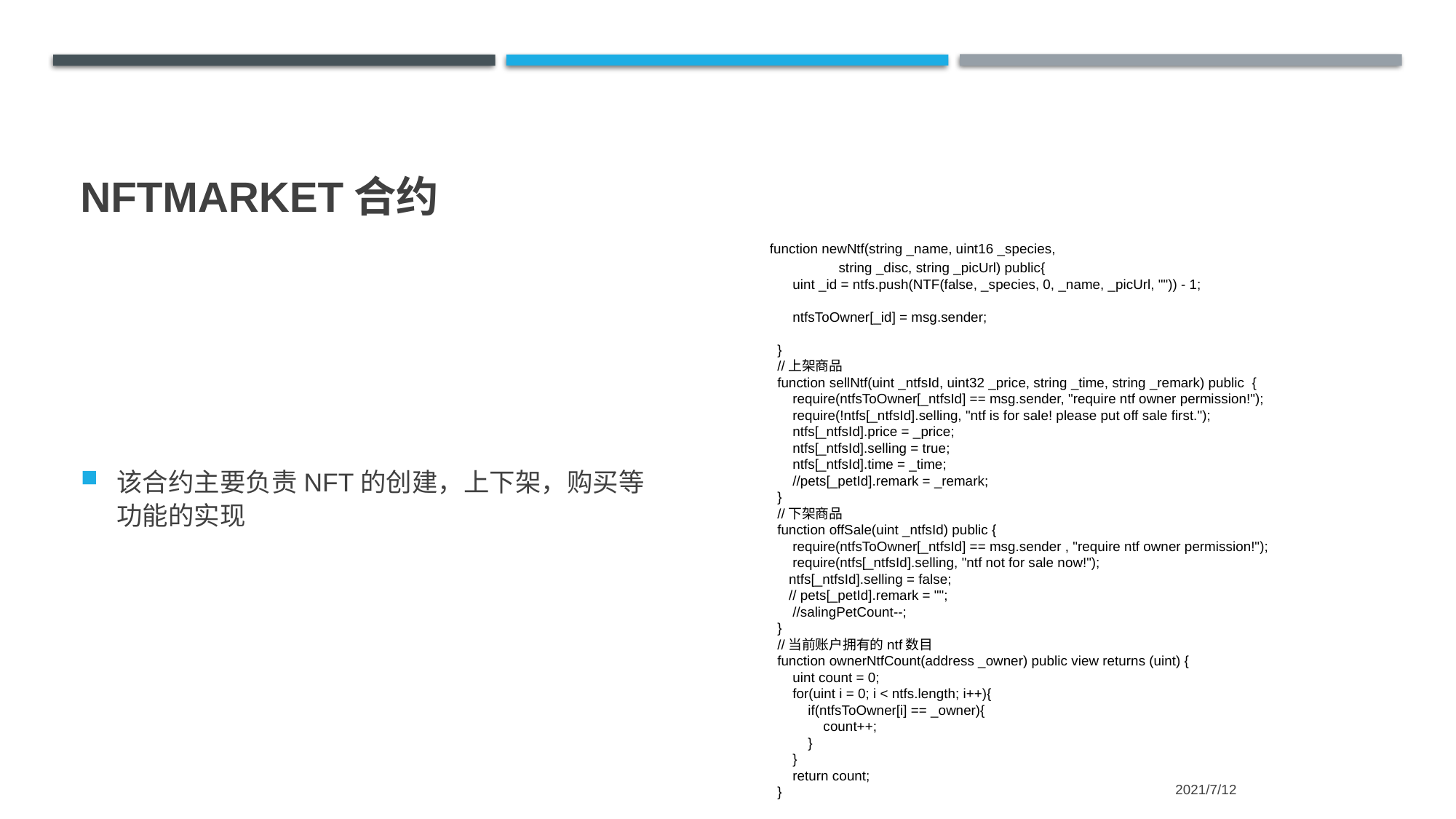

# NFTMarket合约
 function newNtf(string _name, uint16 _species,
                    string _disc, string _picUrl) public{
        uint _id = ntfs.push(NTF(false, _species, 0, _name, _picUrl, "")) - 1;

        ntfsToOwner[_id] = msg.sender;

    }
    //上架商品
    function sellNtf(uint _ntfsId, uint32 _price, string _time, string _remark) public  {
        require(ntfsToOwner[_ntfsId] == msg.sender, "require ntf owner permission!");
        require(!ntfs[_ntfsId].selling, "ntf is for sale! please put off sale first.");
        ntfs[_ntfsId].price = _price;
        ntfs[_ntfsId].selling = true;
        ntfs[_ntfsId].time = _time;
        //pets[_petId].remark = _remark;
    }
    //下架商品
    function offSale(uint _ntfsId) public {
        require(ntfsToOwner[_ntfsId] == msg.sender , "require ntf owner permission!");
        require(ntfs[_ntfsId].selling, "ntf not for sale now!");
       ntfs[_ntfsId].selling = false;
       // pets[_petId].remark = "";
        //salingPetCount--;
    }
    //当前账户拥有的ntf数目
    function ownerNtfCount(address _owner) public view returns (uint) {
        uint count = 0;
        for(uint i = 0; i < ntfs.length; i++){
            if(ntfsToOwner[i] == _owner){
                count++;
            }
        }
        return count;
    }
该合约主要负责NFT的创建，上下架，购买等功能的实现
2021/7/12